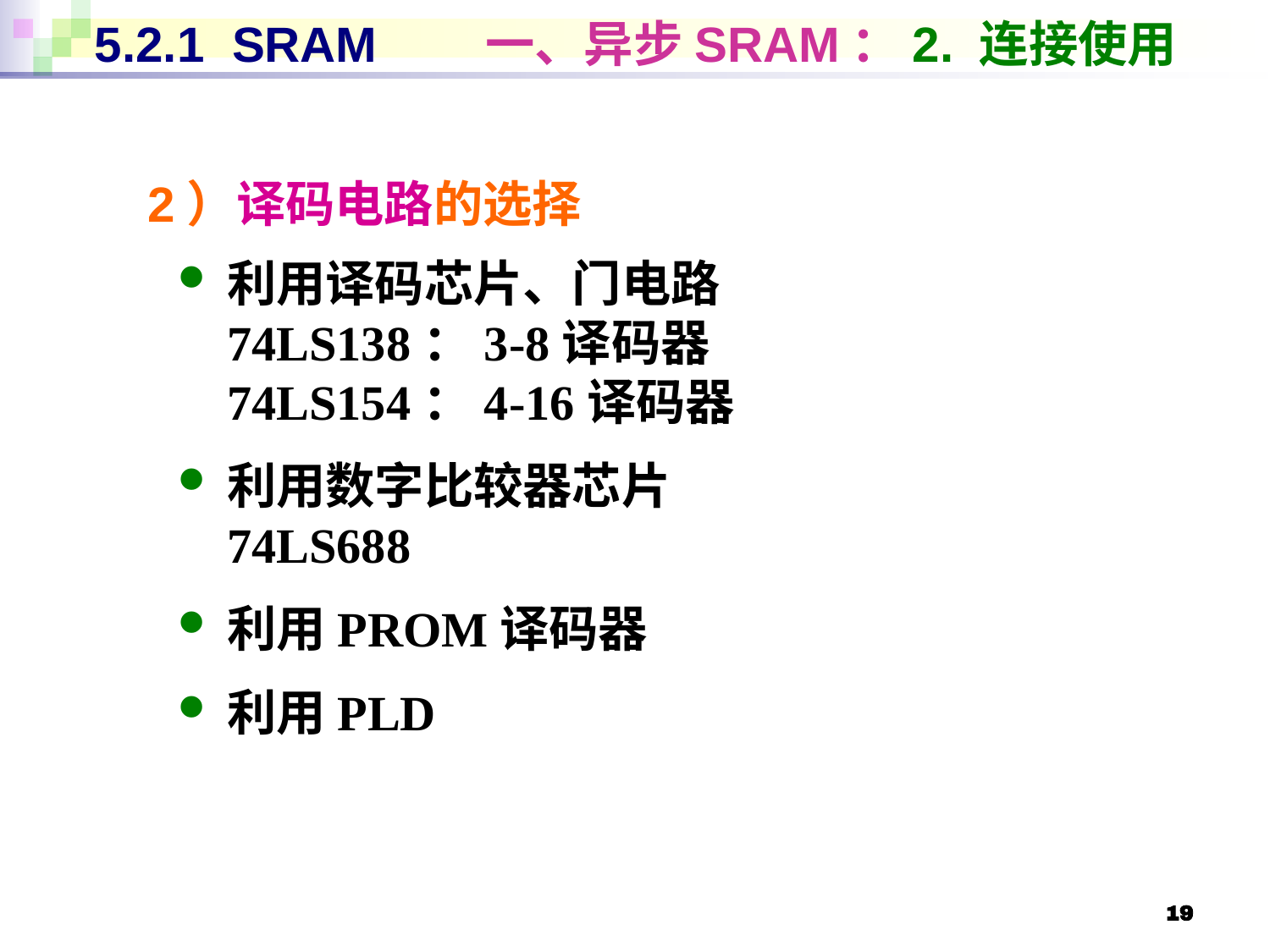

# 5.2.1  SRAM       一、异步SRAM：2. 连接使用
2）译码电路的选择
利用译码芯片、门电路
74LS138：3-8译码器
74LS154：4-16译码器
利用数字比较器芯片
74LS688
利用PROM译码器
利用PLD
19